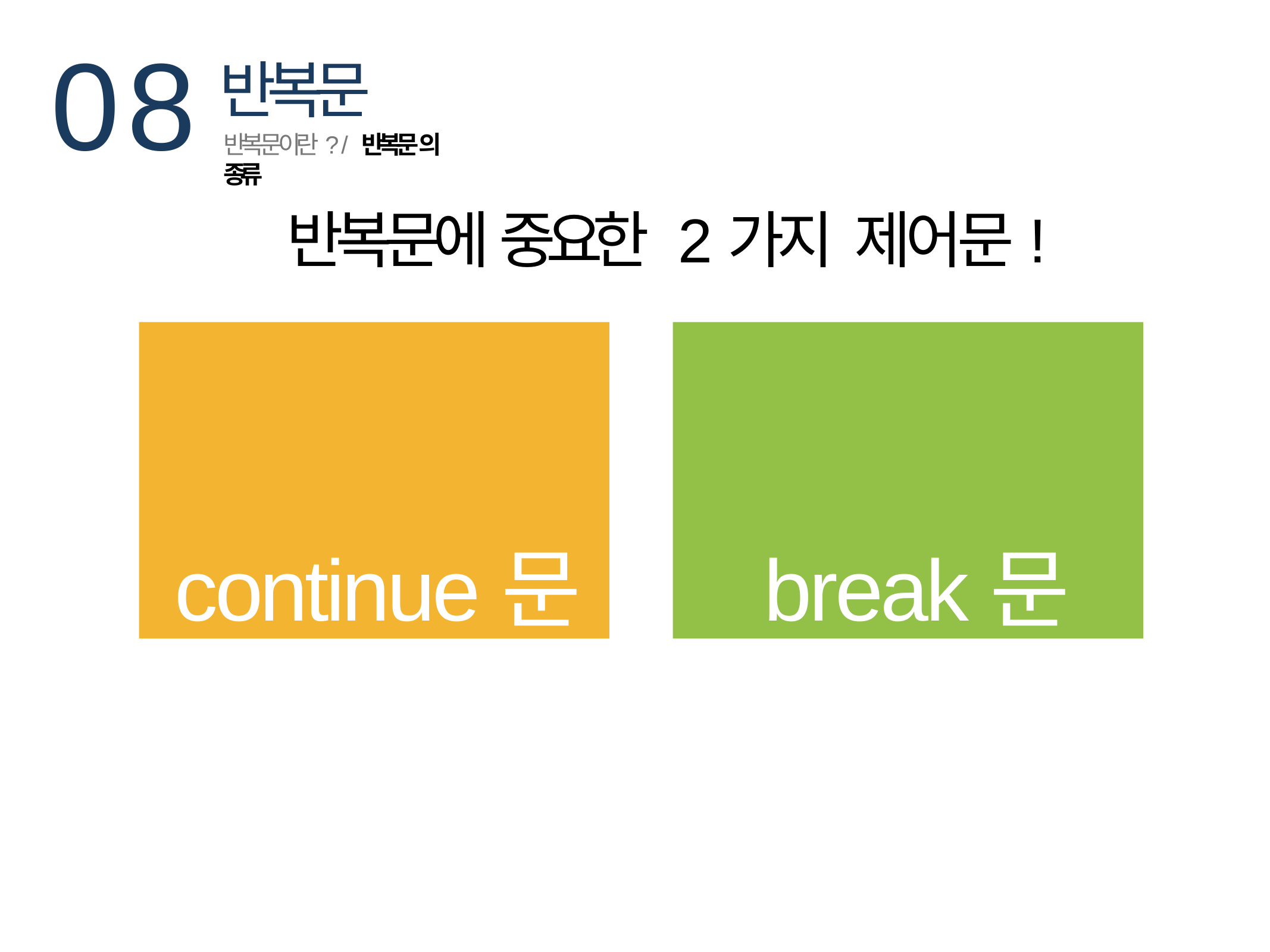

08
반복문
반복문이란? / 반복문의 종류
반복문에 중요한  2가지 제어문!

continue문

break문